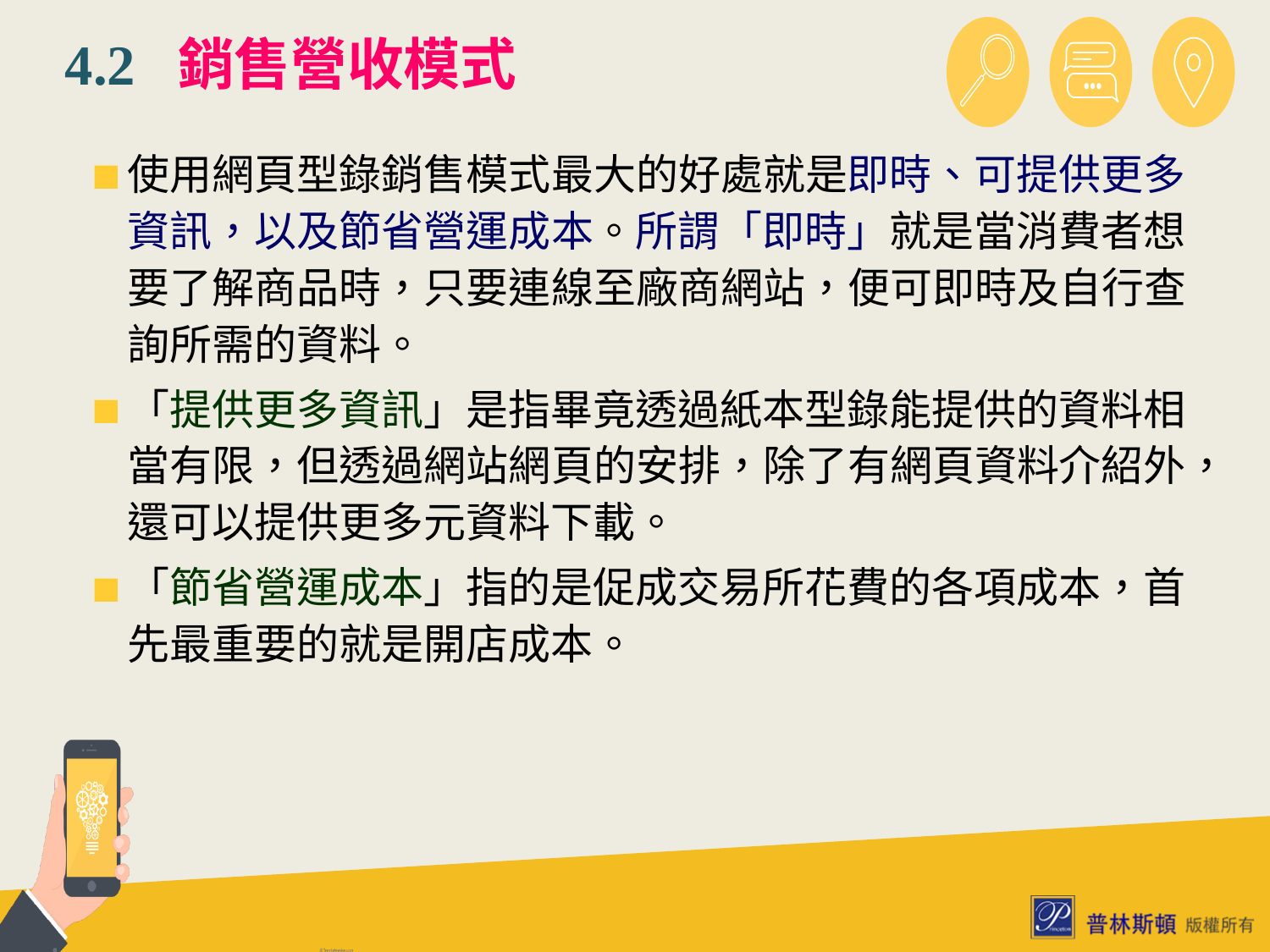

# 4.2  銷售營收模式
使用網頁型錄銷售模式最大的好處就是即時、可提供更多資訊，以及節省營運成本。所謂「即時」就是當消費者想要了解商品時，只要連線至廠商網站，便可即時及自行查詢所需的資料。
「提供更多資訊」是指畢竟透過紙本型錄能提供的資料相當有限，但透過網站網頁的安排，除了有網頁資料介紹外，還可以提供更多元資料下載。
「節省營運成本」指的是促成交易所花費的各項成本，首先最重要的就是開店成本。